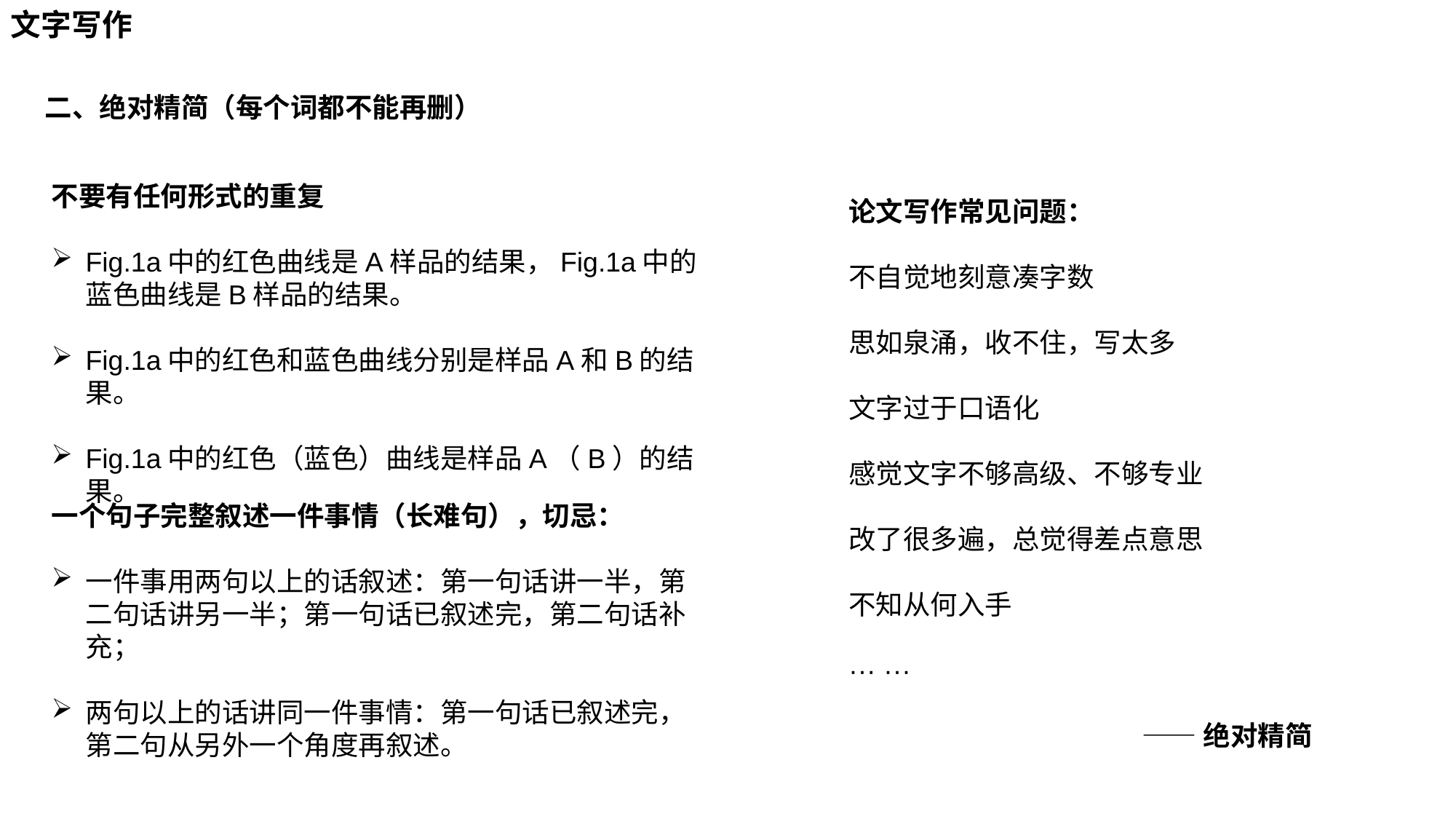

文字写作
二、绝对精简（每个词都不能再删）
不要有任何形式的重复

Fig.1a中的红色曲线是A样品的结果，Fig.1a中的蓝色曲线是B样品的结果。

Fig.1a中的红色和蓝色曲线分别是样品A和B的结果。

Fig.1a中的红色（蓝色）曲线是样品A（B）的结果。
论文写作常见问题：

不自觉地刻意凑字数

思如泉涌，收不住，写太多

文字过于口语化

感觉文字不够高级、不够专业

改了很多遍，总觉得差点意思

不知从何入手

··· ···

——绝对精简
一个句子完整叙述一件事情（长难句），切忌：

一件事用两句以上的话叙述：第一句话讲一半，第二句话讲另一半；第一句话已叙述完，第二句话补充；

两句以上的话讲同一件事情：第一句话已叙述完，第二句从另外一个角度再叙述。